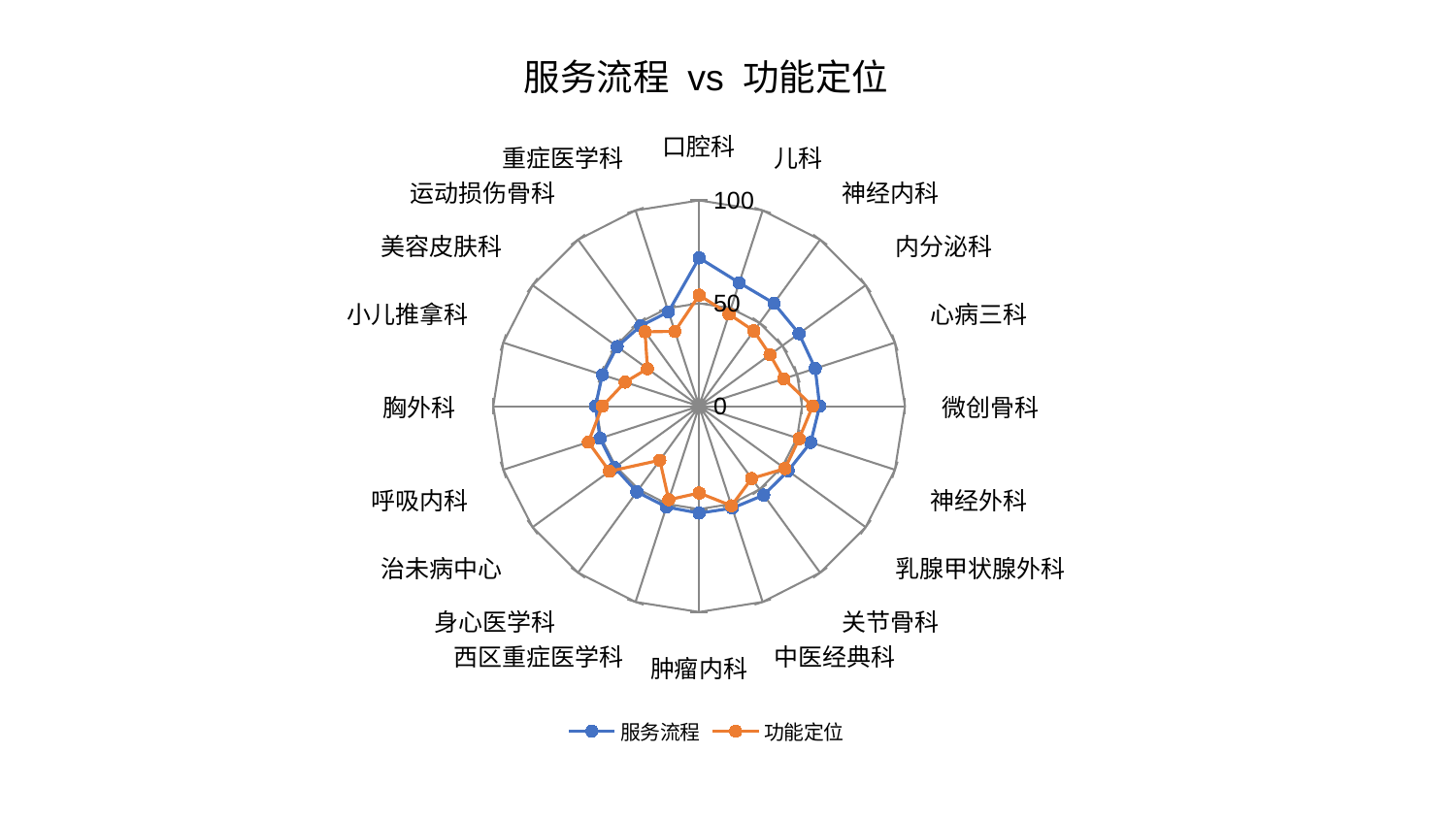

### Chart: 服务流程 vs 功能定位

| Category | 服务流程 | 功能定位 |
|---|---|---|
| 口腔科 | 72.06650300660205 | 53.94948251441262 |
| 儿科 | 63.0644415547862 | 47.06389775305068 |
| 神经内科 | 61.813598434654594 | 45.21966914040827 |
| 内分泌科 | 59.99562267547736 | 42.554191622094784 |
| 心病三科 | 59.317837750281186 | 43.21555906709319 |
| 微创骨科 | 58.565737665445106 | 55.14460265468392 |
| 神经外科 | 57.003136243526015 | 51.10063663570324 |
| 乳腺甲状腺外科 | 53.45619360568958 | 51.571986105665665 |
| 关节骨科 | 53.38901610240846 | 43.44005422933796 |
| 中医经典科 | 52.12048285874284 | 50.90279961233439 |
| 肿瘤内科 | 51.94967899684676 | 42.16964659637055 |
| 西区重症医学科 | 51.51414878051307 | 47.8204791805282 |
| 身心医学科 | 51.44787124449769 | 32.47966287983494 |
| 治未病中心 | 50.75302219730621 | 53.83963303194287 |
| 呼吸内科 | 50.58085438909234 | 56.55893392209516 |
| 胸外科 | 50.37189937336622 | 46.98049505360612 |
| 小儿推拿科 | 49.39914561045856 | 37.794581261135974 |
| 美容皮肤科 | 49.231804717610956 | 31.006410360473332 |
| 运动损伤骨科 | 48.26270642594781 | 44.68579519632219 |
| 重症医学科 | 48.209397511038084 | 38.22588193750426 |
61